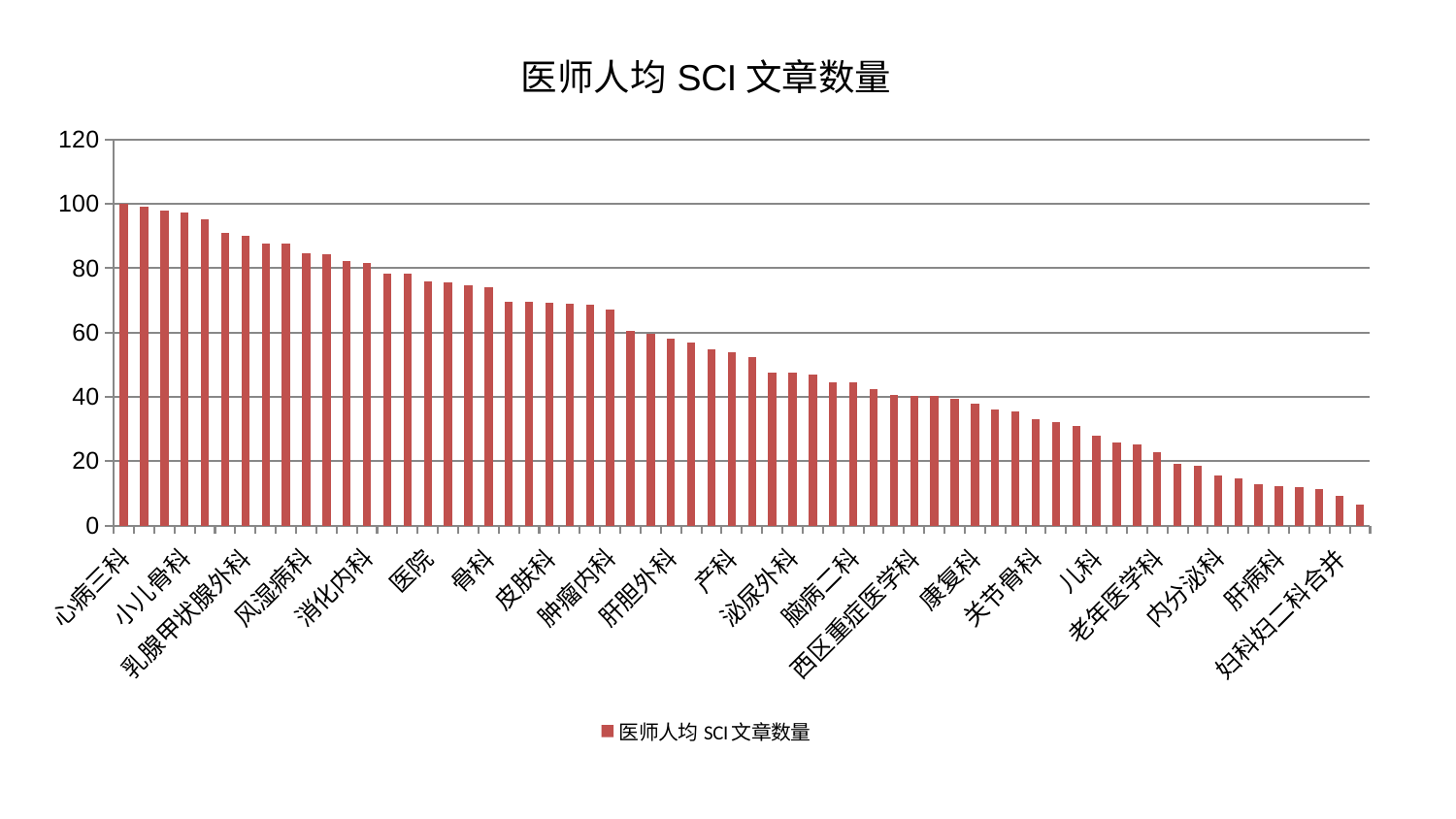

### Chart: 医师人均SCI文章数量

| Category | 医师人均SCI文章数量 |
|---|---|
| 心病三科 | 100.0 |
| 中医经典科 | 99.05329834754743 |
| 肾病科 | 98.04309709156256 |
| 小儿骨科 | 97.21965418921648 |
| 推拿科 | 95.2542494329187 |
| 治未病中心 | 91.09812730596761 |
| 乳腺甲状腺外科 | 90.1474804509858 |
| 脾胃病科 | 87.69756095462144 |
| 显微骨科 | 87.64641062056654 |
| 风湿病科 | 84.52895806096902 |
| 肾脏内科 | 84.43320651371417 |
| 眼科 | 82.3020759683602 |
| 消化内科 | 81.58733000881347 |
| 胸外科 | 78.42216712755224 |
| 心病一科 | 78.40019391204105 |
| 医院 | 75.83792900793274 |
| 妇二科 | 75.4899891634137 |
| 脑病一科 | 74.64055926758604 |
| 骨科 | 74.1273381570561 |
| 口腔科 | 69.51592847129247 |
| 耳鼻喉科 | 69.45981150942794 |
| 皮肤科 | 69.158357655354 |
| 心病四科 | 69.12103371906146 |
| 肛肠科 | 68.7933281688299 |
| 肿瘤内科 | 67.29793054467719 |
| 呼吸内科 | 60.56696780529618 |
| 周围血管科 | 59.744907834369826 |
| 肝胆外科 | 58.10169861255489 |
| 微创骨科 | 56.905693626562204 |
| 脾胃科消化科合并 | 54.86928102495805 |
| 产科 | 53.983456002512945 |
| 中医外治中心 | 52.361646404184015 |
| 重症医学科 | 47.590830543486774 |
| 泌尿外科 | 47.523554977258165 |
| 脑病三科 | 46.89609475855121 |
| 身心医学科 | 44.664964720543004 |
| 脑病二科 | 44.63091689926165 |
| 东区肾病科 | 42.410232000463985 |
| 运动损伤骨科 | 40.503442761201605 |
| 西区重症医学科 | 40.20977087306599 |
| 针灸科 | 40.14676092953144 |
| 神经内科 | 39.27870920920195 |
| 康复科 | 37.741916829222696 |
| 血液科 | 36.08405754080822 |
| 神经外科 | 35.57475449731567 |
| 关节骨科 | 32.99811748860548 |
| 小儿推拿科 | 32.01692085958392 |
| 心血管内科 | 30.897915215299854 |
| 儿科 | 27.93921467362338 |
| 东区重症医学科 | 25.916046200070014 |
| 妇科 | 25.242329409599883 |
| 老年医学科 | 22.748920820500153 |
| 男科 | 19.22174208018208 |
| 美容皮肤科 | 18.608062369361225 |
| 内分泌科 | 15.510740566333393 |
| 普通外科 | 14.580986312613119 |
| 脊柱骨科 | 12.934233571358176 |
| 肝病科 | 12.12115961714373 |
| 心病二科 | 11.988341697209625 |
| 综合内科 | 11.405515718103576 |
| 妇科妇二科合并 | 9.167429577636582 |
| 创伤骨科 | 6.4509873214249085 |
199